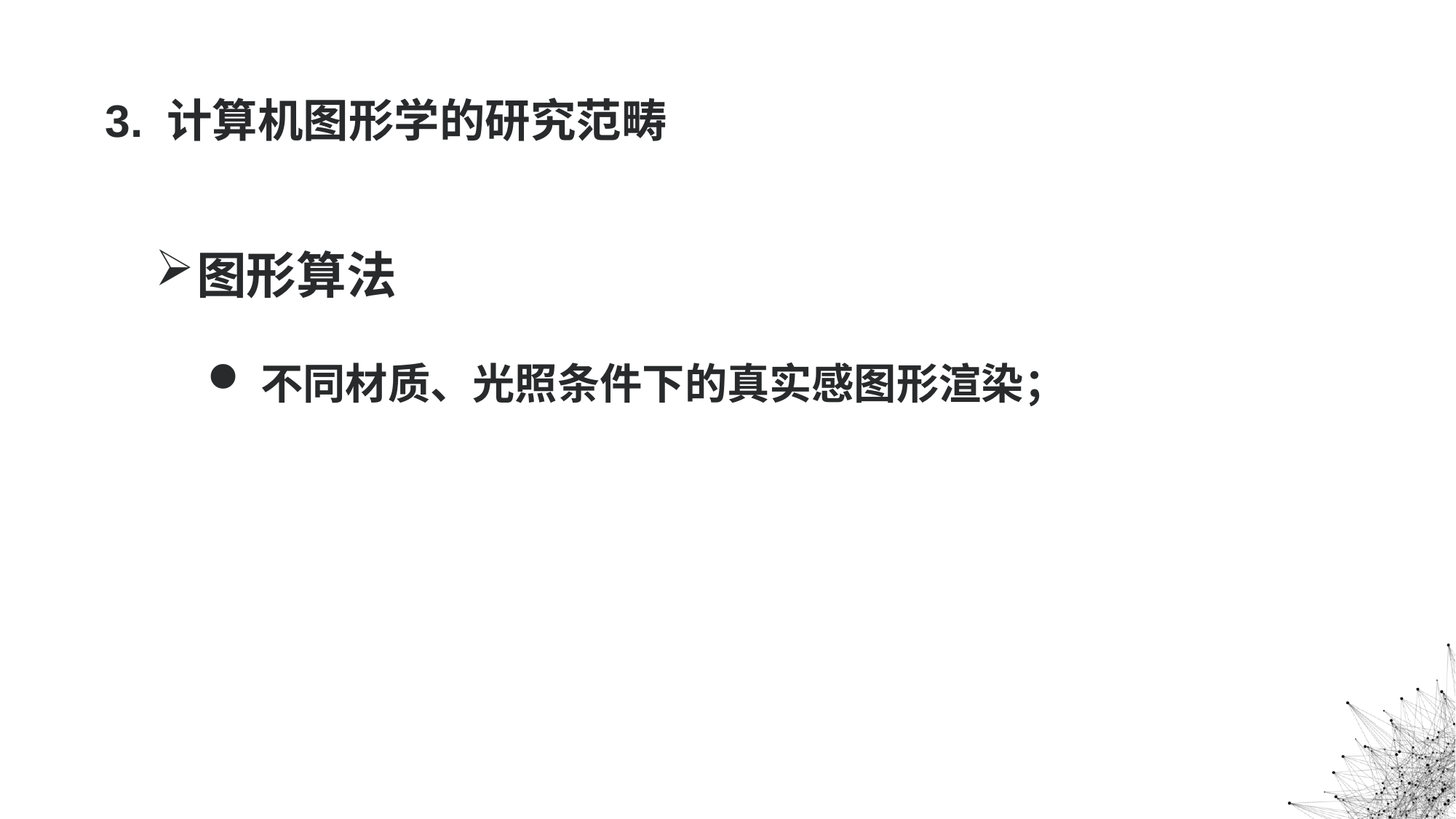

# 3. 计算机图形学的研究范畴
图形算法
不同材质、光照条件下的真实感图形渲染；